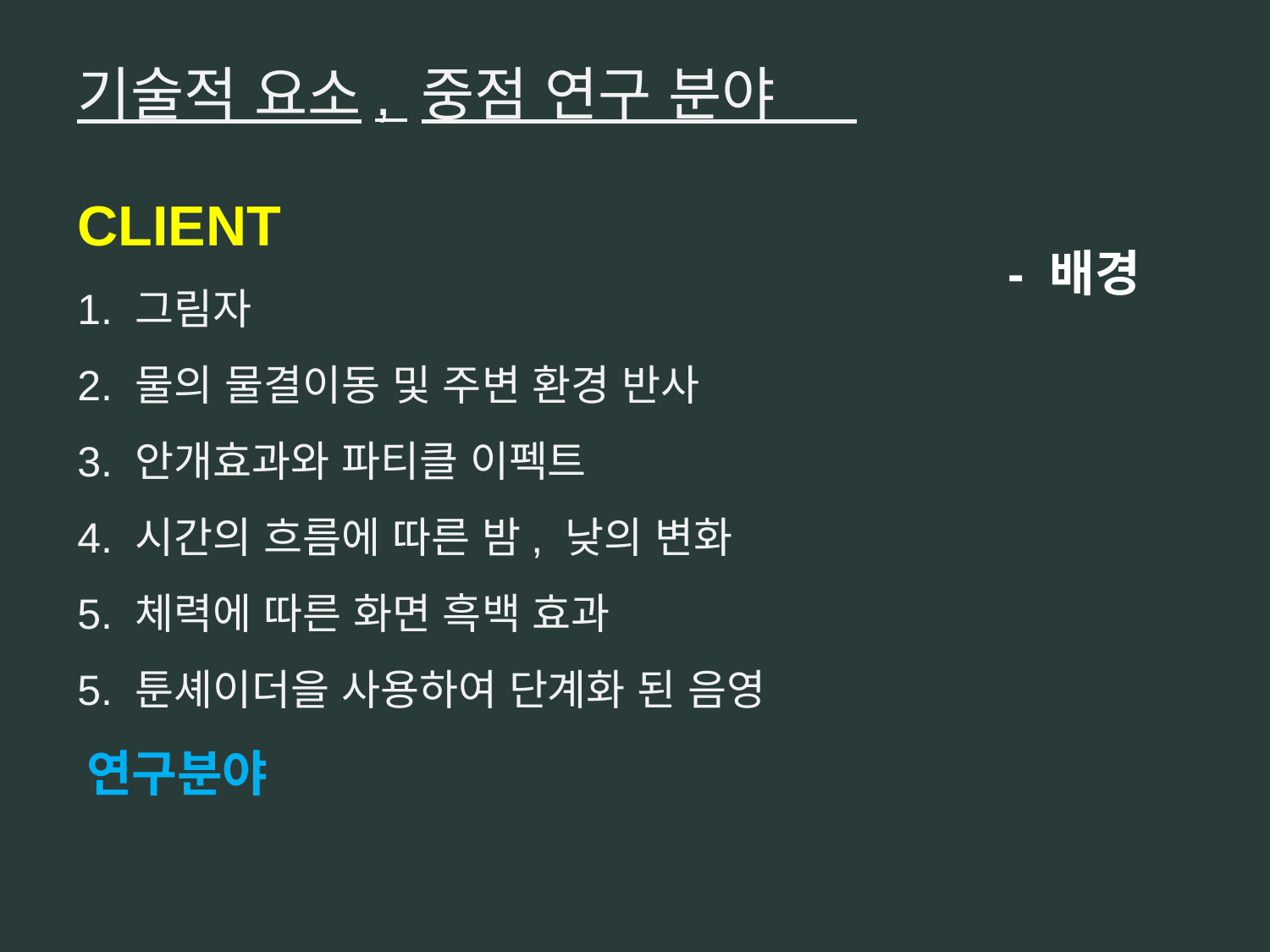

기술적 요소, 중점 연구 분야
CLIENT
1. 그림자
2. 물의 물결이동 및 주변 환경 반사
3. 안개효과와 파티클 이펙트
4. 시간의 흐름에 따른 밤, 낮의 변화
5. 체력에 따른 화면 흑백 효과
5. 툰셰이더을 사용하여 단계화 된 음영

- 배경
연구분야